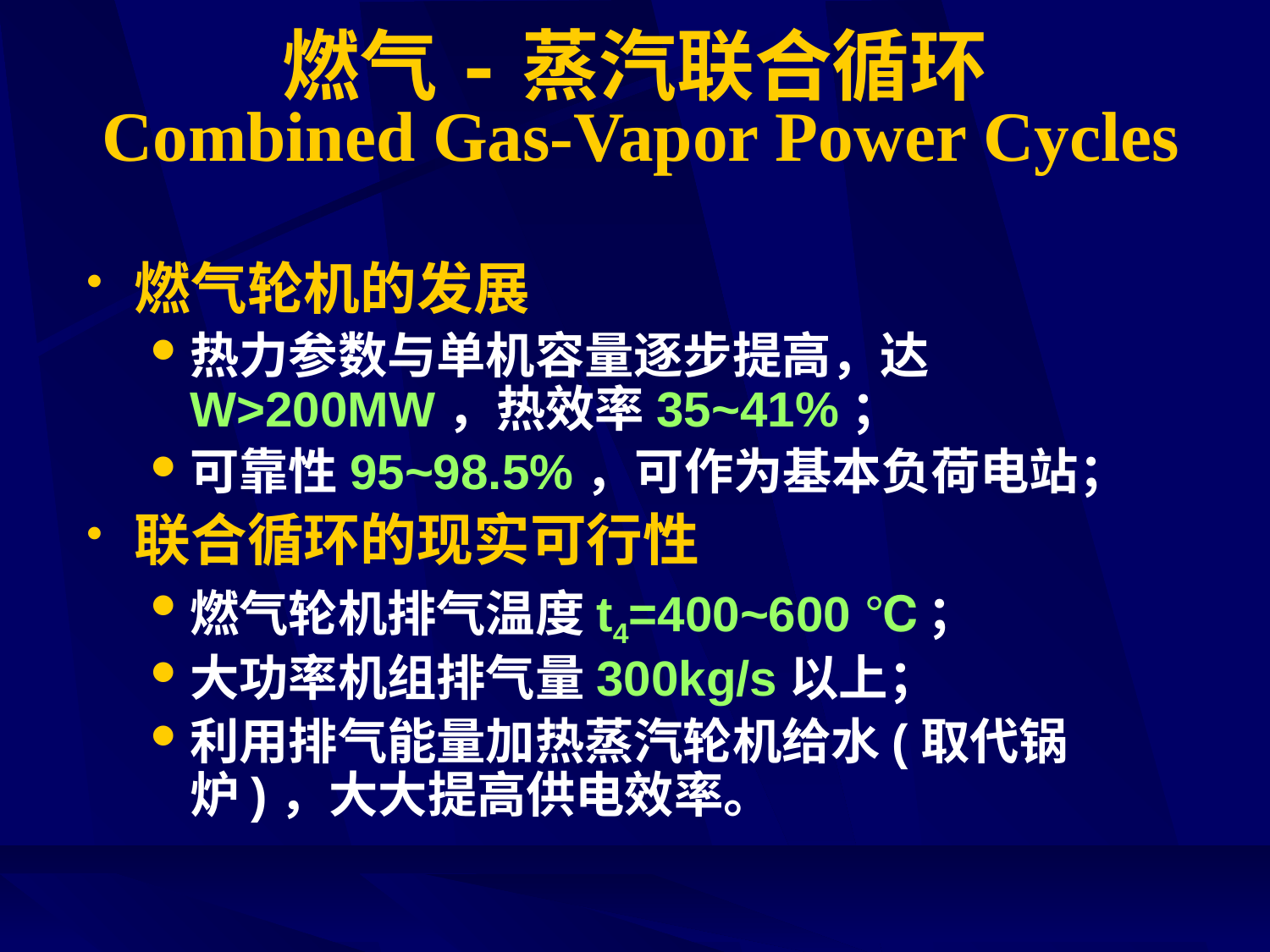

# 燃气-蒸汽联合循环
Combined Gas-Vapor Power Cycles
燃气轮机的发展
热力参数与单机容量逐步提高，达W>200MW，热效率35~41%；
可靠性95~98.5%，可作为基本负荷电站；
联合循环的现实可行性
燃气轮机排气温度t4=400~600 ℃；
大功率机组排气量300kg/s以上；
利用排气能量加热蒸汽轮机给水(取代锅炉)，大大提高供电效率。